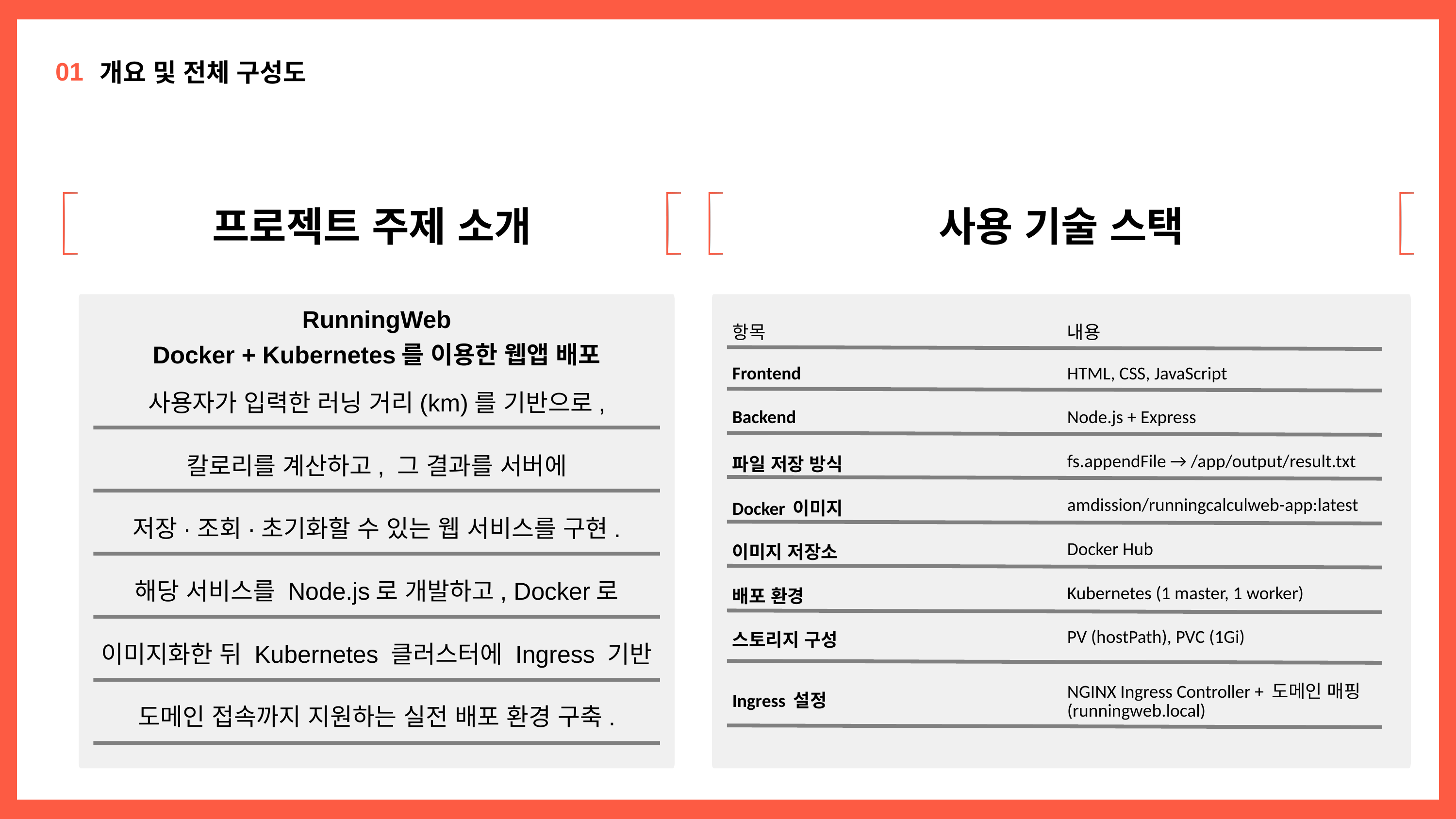

01
개요 및 전체 구성도

프로젝트 주제 소개
사용 기술 스택

RunningWeb
Docker + Kubernetes를 이용한 웹앱 배포
| 항목 | 내용 |
| --- | --- |
| Frontend | HTML, CSS, JavaScript |
| Backend | Node.js + Express |
| 파일 저장 방식 | fs.appendFile → /app/output/result.txt |
| Docker 이미지 | amdission/runningcalculweb-app:latest |
| 이미지 저장소 | Docker Hub |
| 배포 환경 | Kubernetes (1 master, 1 worker) |
| 스토리지 구성 | PV (hostPath), PVC (1Gi) |
| Ingress 설정 | NGINX Ingress Controller + 도메인 매핑 (runningweb.local) |

사용자가 입력한 러닝 거리(km)를 기반으로,

칼로리를 계산하고, 그 결과를 서버에

저장·조회·초기화할 수 있는 웹 서비스를 구현.

해당 서비스를 Node.js로 개발하고, Docker로

이미지화한 뒤 Kubernetes 클러스터에 Ingress 기반

도메인 접속까지 지원하는 실전 배포 환경 구축.